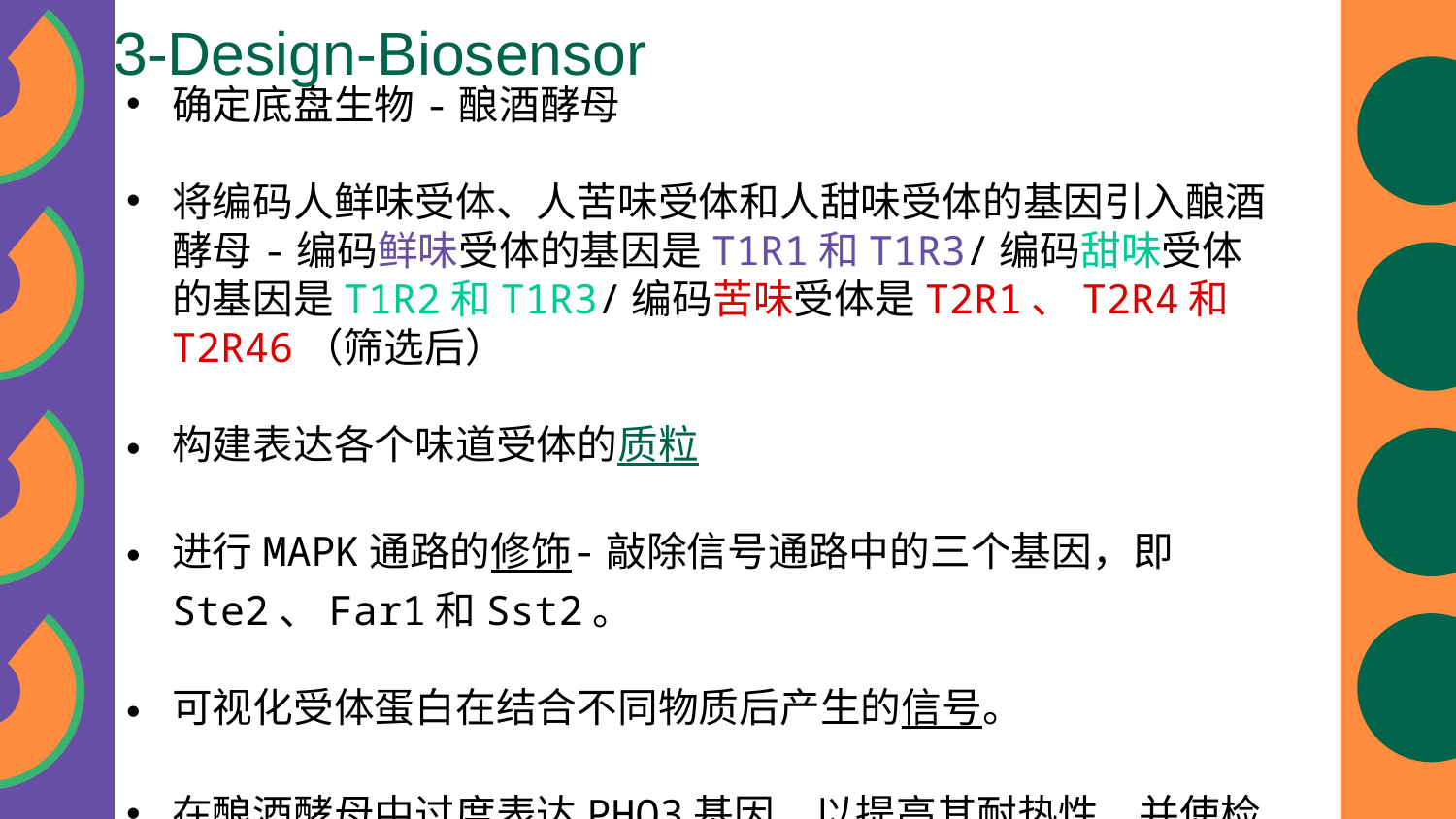

# 3-Design-Biosensor
确定底盘生物-酿酒酵母

将编码人鲜味受体、人苦味受体和人甜味受体的基因引入酿酒酵母-编码鲜味受体的基因是T1R1和T1R3/编码甜味受体的基因是T1R2和T1R3/编码苦味受体是T2R1、T2R4和T2R46（筛选后）

构建表达各个味道受体的质粒

进行MAPK通路的修饰-敲除信号通路中的三个基因，即Ste2、Far1和Sst2。

可视化受体蛋白在结合不同物质后产生的信号。

在酿酒酵母中过度表达PHO3基因，以提高其耐热性，并使检测更广泛的样品成为可能。